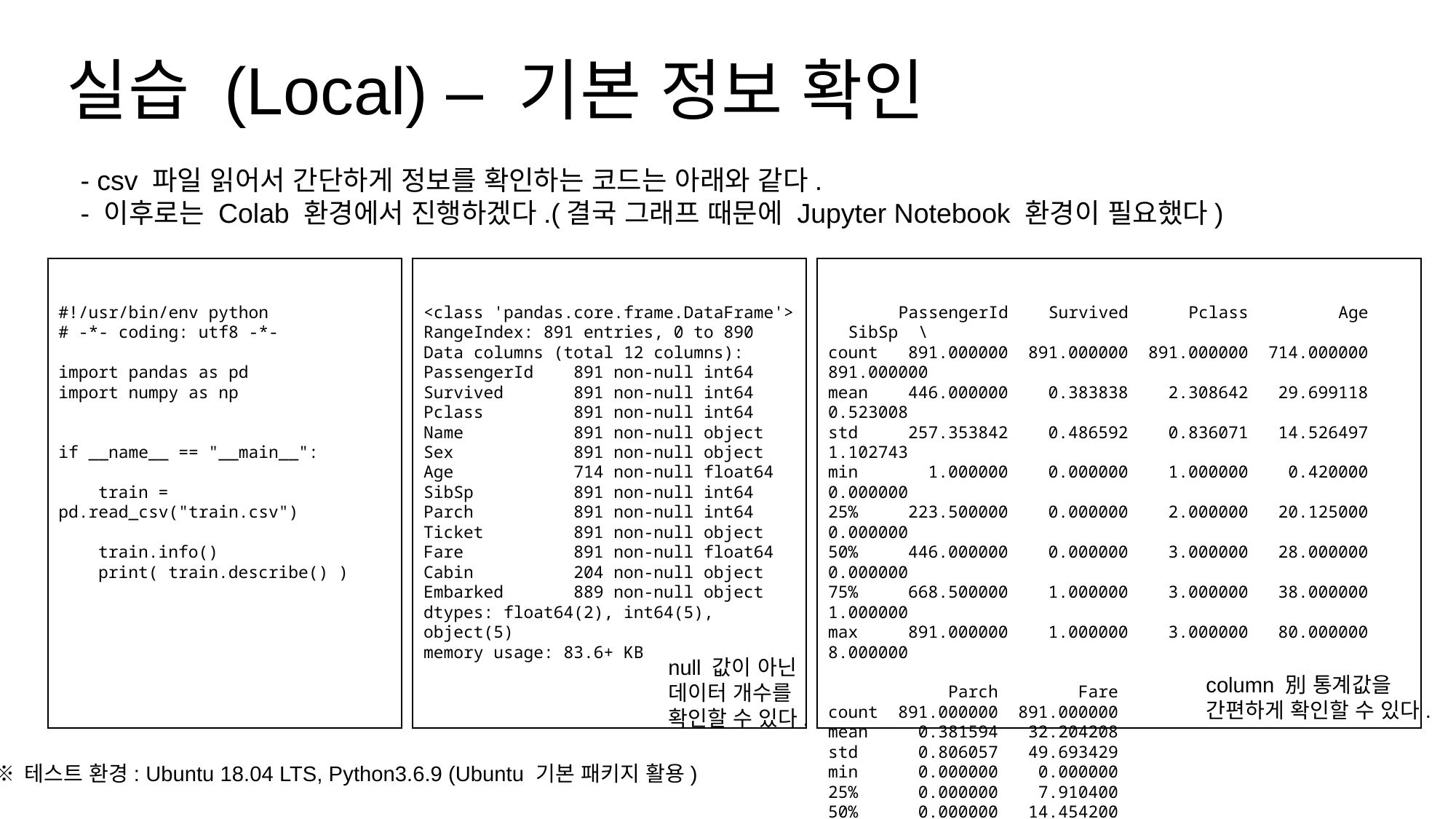

실습 (Local) – 기본 정보 확인
- csv 파일 읽어서 간단하게 정보를 확인하는 코드는 아래와 같다.
- 이후로는 Colab 환경에서 진행하겠다.(결국 그래프 때문에 Jupyter Notebook 환경이 필요했다)
#!/usr/bin/env python
# -*- coding: utf8 -*-

import pandas as pd
import numpy as np

if __name__ == "__main__":

    train = pd.read_csv("train.csv")

    train.info()
    print( train.describe() )
<class 'pandas.core.frame.DataFrame'>
RangeIndex: 891 entries, 0 to 890
Data columns (total 12 columns):
PassengerId    891 non-null int64
Survived       891 non-null int64
Pclass         891 non-null int64
Name           891 non-null object
Sex            891 non-null object
Age            714 non-null float64
SibSp          891 non-null int64
Parch          891 non-null int64
Ticket         891 non-null object
Fare           891 non-null float64
Cabin          204 non-null object
Embarked       889 non-null object
dtypes: float64(2), int64(5), object(5)
memory usage: 83.6+ KB
       PassengerId    Survived      Pclass         Age       SibSp  \
count   891.000000  891.000000  891.000000  714.000000  891.000000
mean    446.000000    0.383838    2.308642   29.699118    0.523008
std     257.353842    0.486592    0.836071   14.526497    1.102743
min       1.000000    0.000000    1.000000    0.420000    0.000000
25%     223.500000    0.000000    2.000000   20.125000    0.000000
50%     446.000000    0.000000    3.000000   28.000000    0.000000
75%     668.500000    1.000000    3.000000   38.000000    1.000000
max     891.000000    1.000000    3.000000   80.000000    8.000000

            Parch        Fare
count  891.000000  891.000000
mean     0.381594   32.204208
std      0.806057   49.693429
min      0.000000    0.000000
25%      0.000000    7.910400
50%      0.000000   14.454200
75%      0.000000   31.000000
max      6.000000  512.329200
null 값이 아닌
데이터 개수를
확인할 수 있다.
column 別 통계값을
간편하게 확인할 수 있다.
※ 테스트 환경: Ubuntu 18.04 LTS, Python3.6.9 (Ubuntu 기본 패키지 활용)